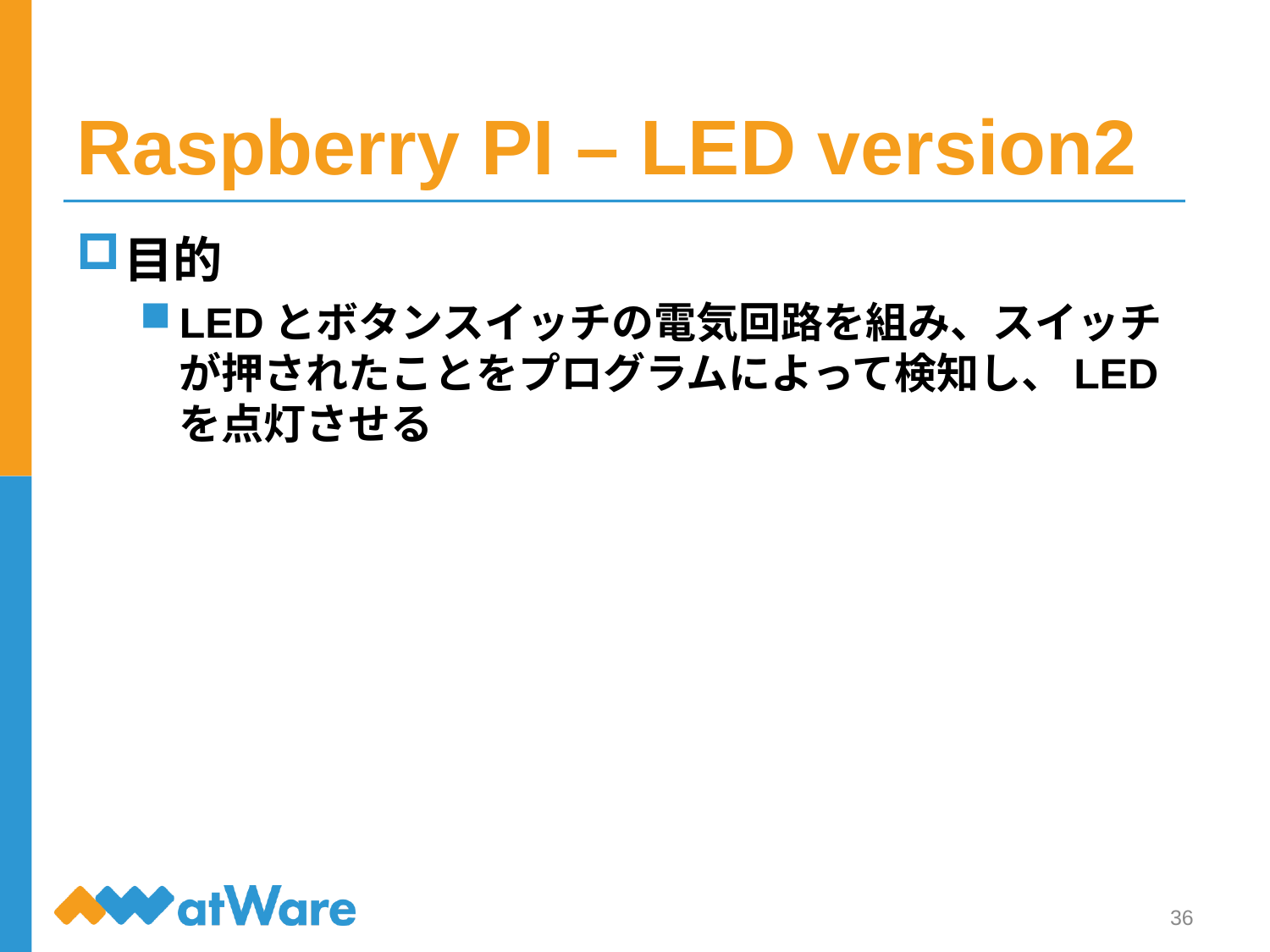

# Raspberry PI – LED version2
目的
LEDとボタンスイッチの電気回路を組み、スイッチが押されたことをプログラムによって検知し、LEDを点灯させる
36